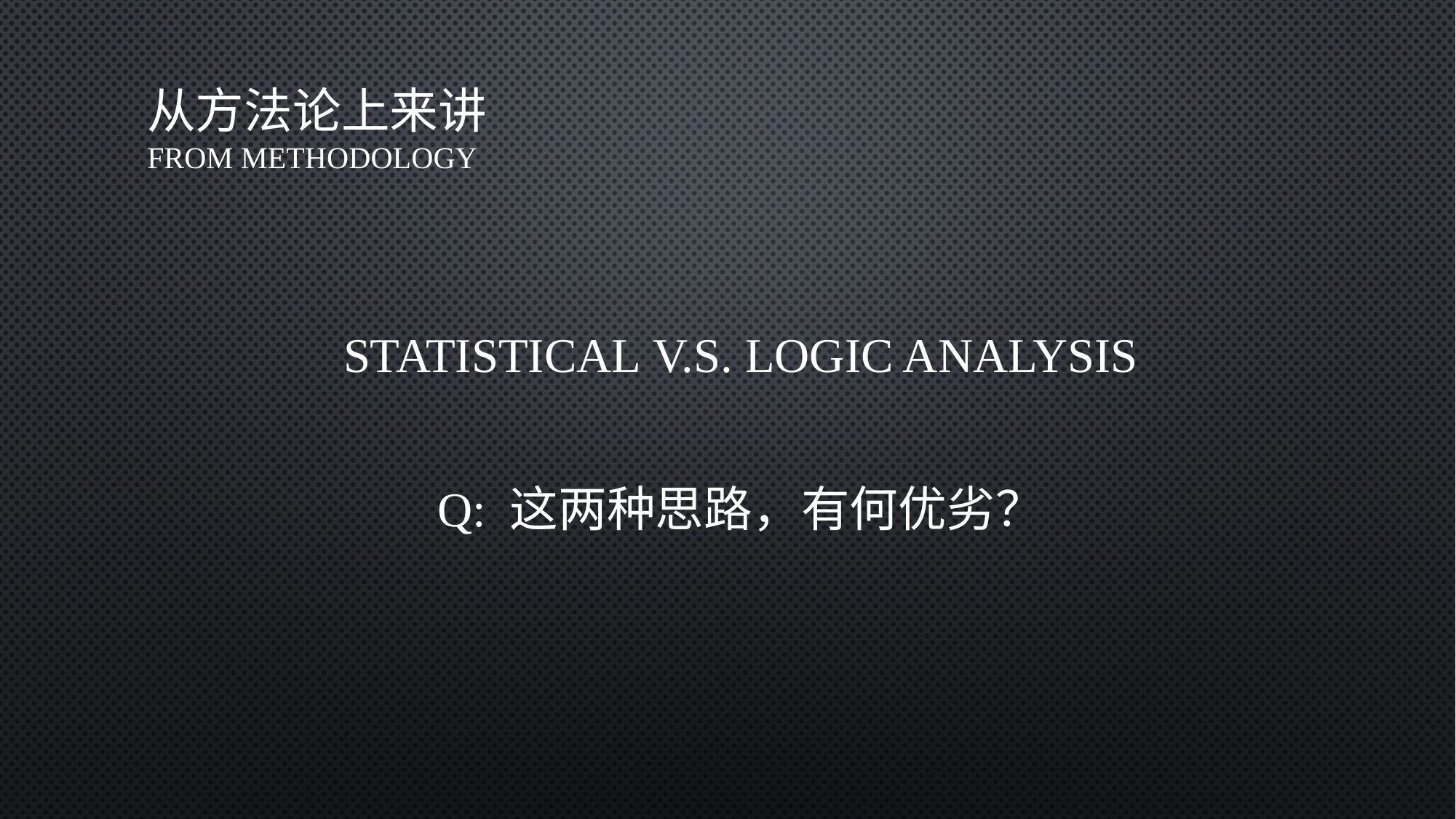

# 从方法论上来讲 From methodology

Statistical v.s. Logic analysis

Q: 这两种思路，有何优劣？